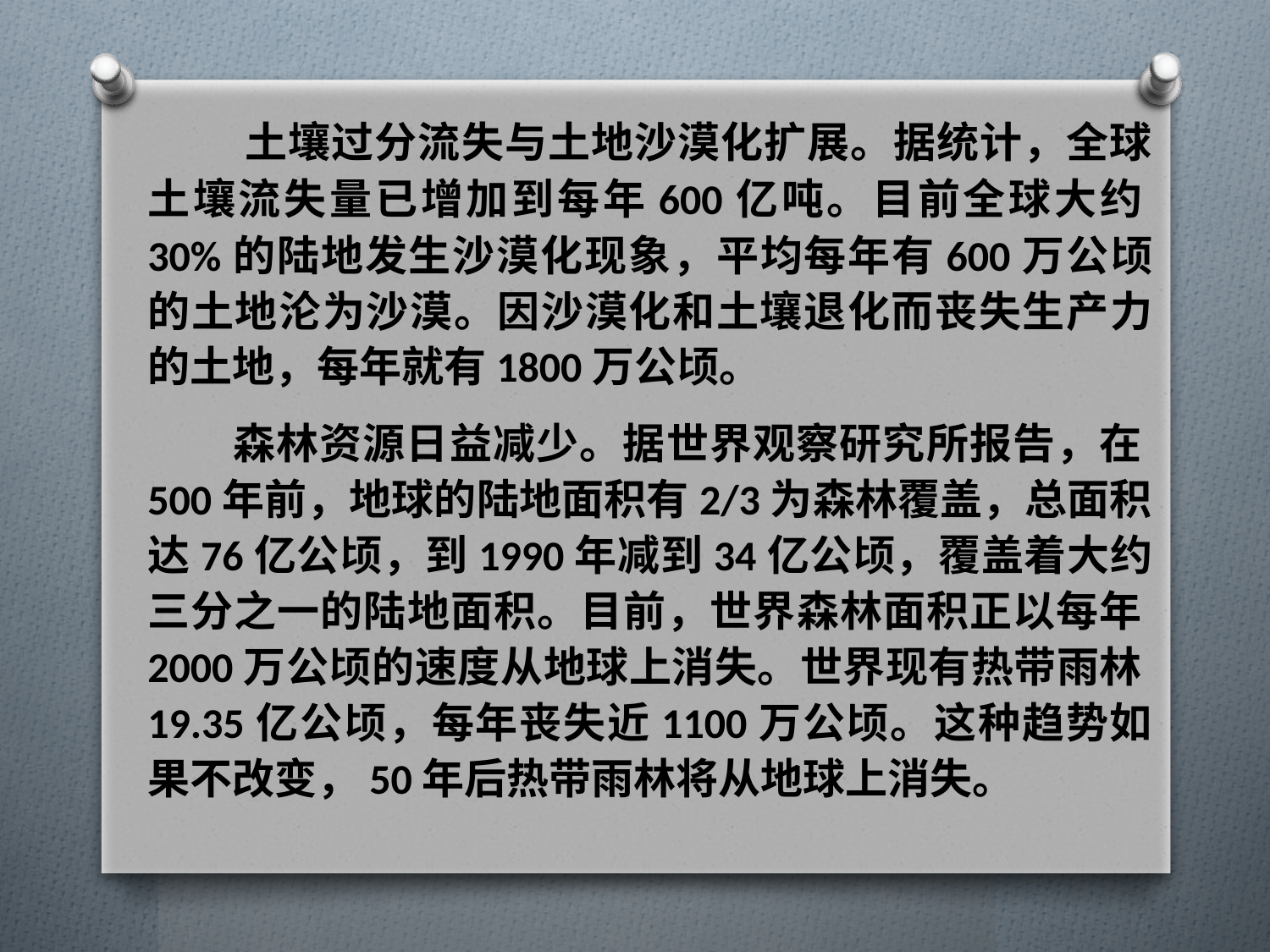

土壤过分流失与土地沙漠化扩展。据统计，全球土壤流失量已增加到每年600亿吨。目前全球大约30%的陆地发生沙漠化现象，平均每年有600万公顷的土地沦为沙漠。因沙漠化和土壤退化而丧失生产力的土地，每年就有1800万公顷。
       森林资源日益减少。据世界观察研究所报告，在500年前，地球的陆地面积有2/3为森林覆盖，总面积达76亿公顷，到1990年减到34亿公顷，覆盖着大约三分之一的陆地面积。目前，世界森林面积正以每年2000万公顷的速度从地球上消失。世界现有热带雨林19.35亿公顷，每年丧失近1100万公顷。这种趋势如果不改变，50年后热带雨林将从地球上消失。